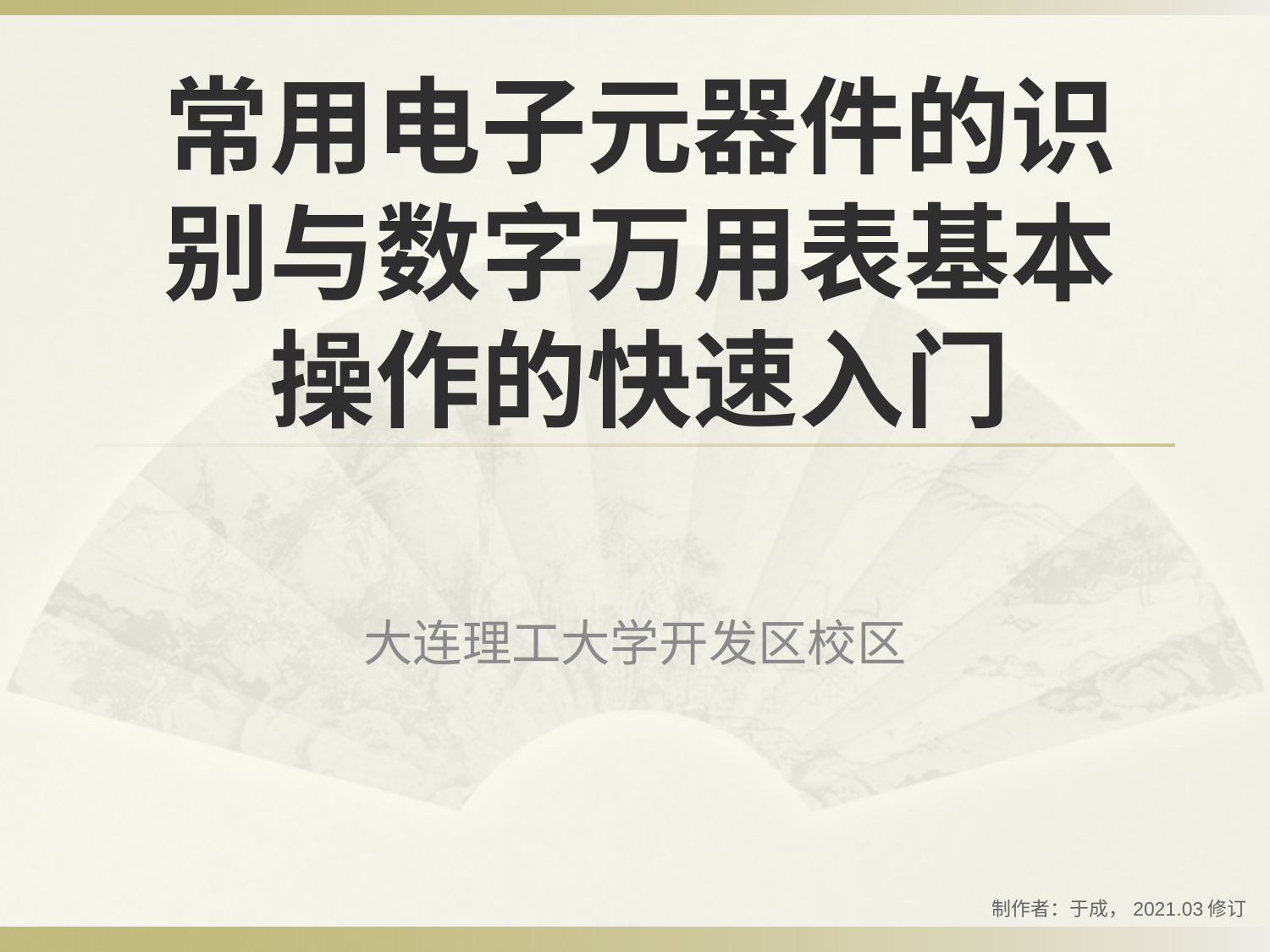

# 常用电子元器件的识别与数字万用表基本操作的快速入门
大连理工大学开发区校区
制作者：于成，2021.03修订